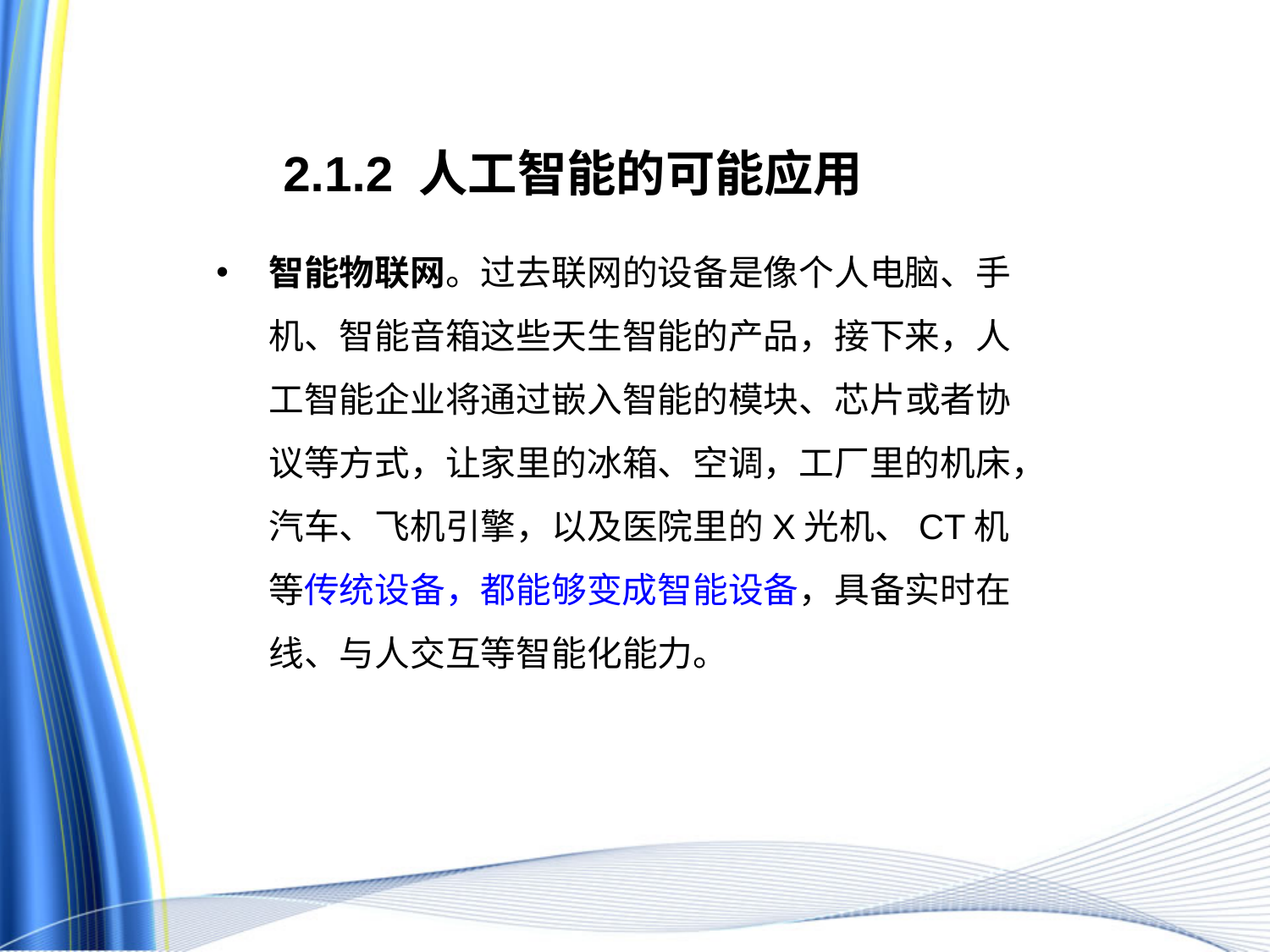

2.1.2 人工智能的可能应用
智能物联网。过去联网的设备是像个人电脑、手机、智能音箱这些天生智能的产品，接下来，人工智能企业将通过嵌入智能的模块、芯片或者协议等方式，让家里的冰箱、空调，工厂里的机床，汽车、飞机引擎，以及医院里的X光机、CT机等传统设备，都能够变成智能设备，具备实时在线、与人交互等智能化能力。